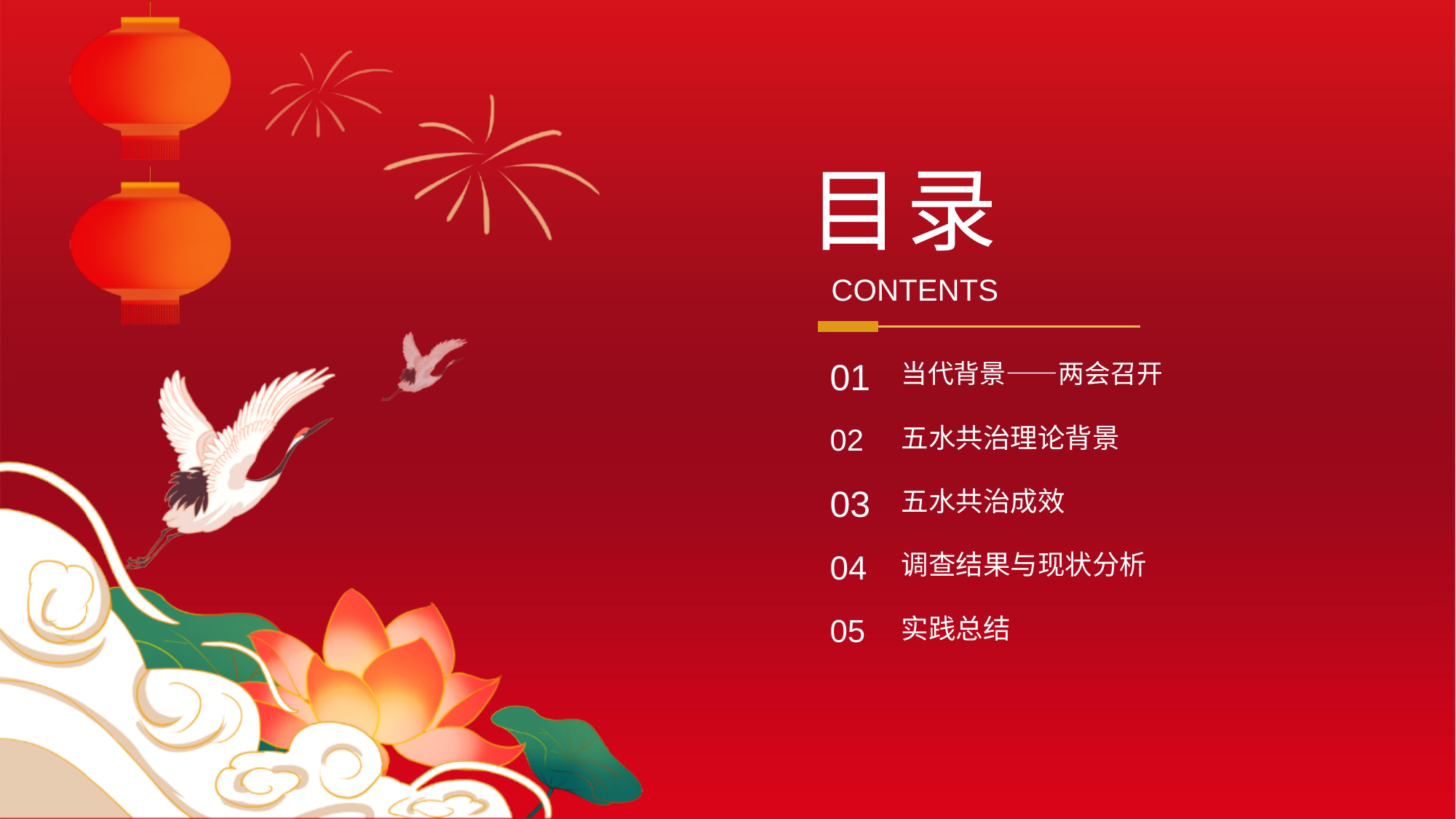

目录
CONTENTS
01
当代背景——两会召开
02
五水共治理论背景
03
五水共治成效
04
调查结果与现状分析
05
实践总结